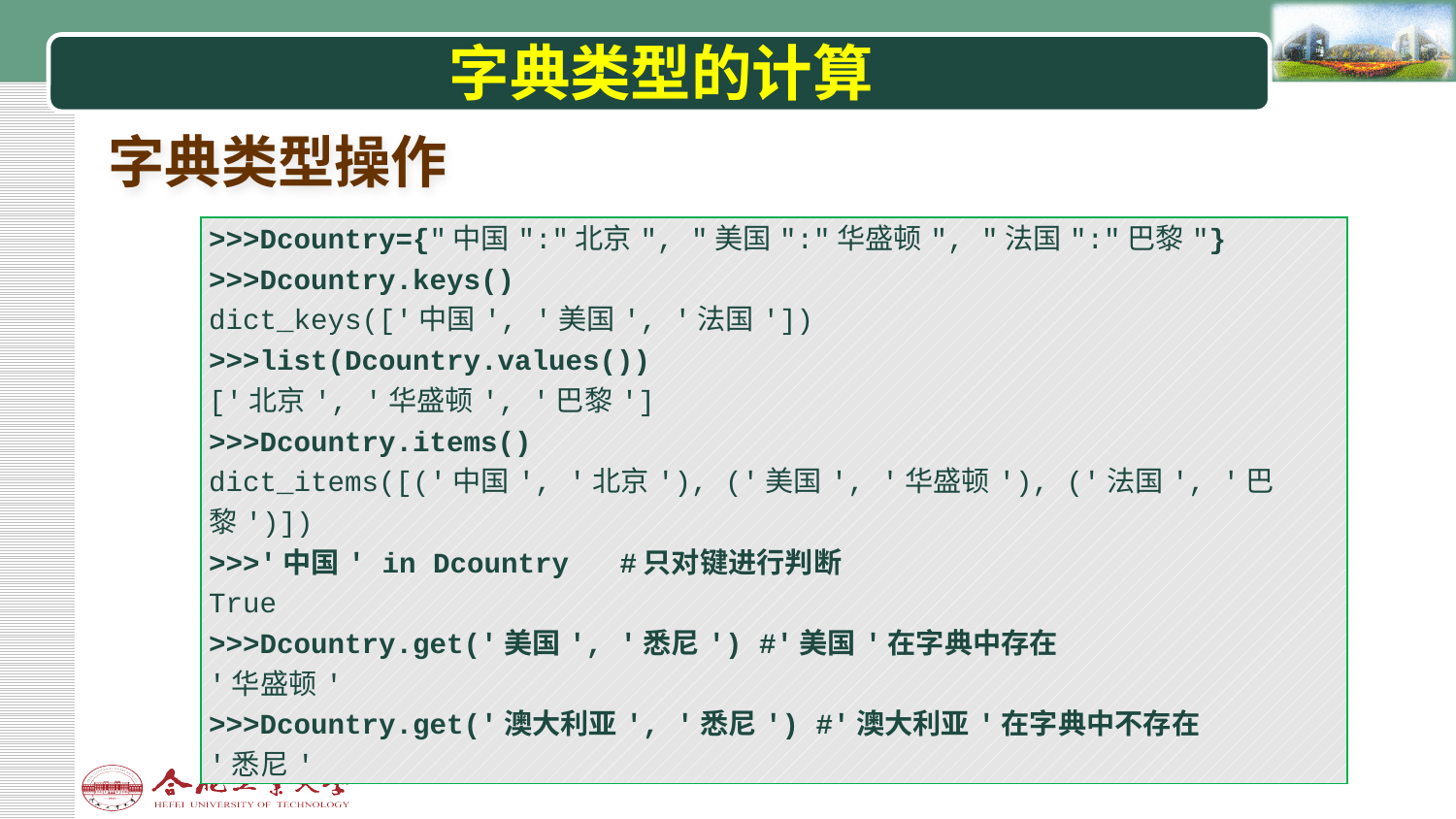

# 字典类型的计算
字典类型操作
| >>>Dcountry={"中国":"北京", "美国":"华盛顿", "法国":"巴黎"} >>>Dcountry.keys() dict\_keys(['中国', '美国', '法国']) >>>list(Dcountry.values()) ['北京', '华盛顿', '巴黎'] >>>Dcountry.items() dict\_items([('中国', '北京'), ('美国', '华盛顿'), ('法国', '巴黎')]) >>>'中国' in Dcountry #只对键进行判断 True >>>Dcountry.get('美国', '悉尼') #'美国'在字典中存在 '华盛顿' >>>Dcountry.get('澳大利亚', '悉尼') #'澳大利亚'在字典中不存在 '悉尼' |
| --- |